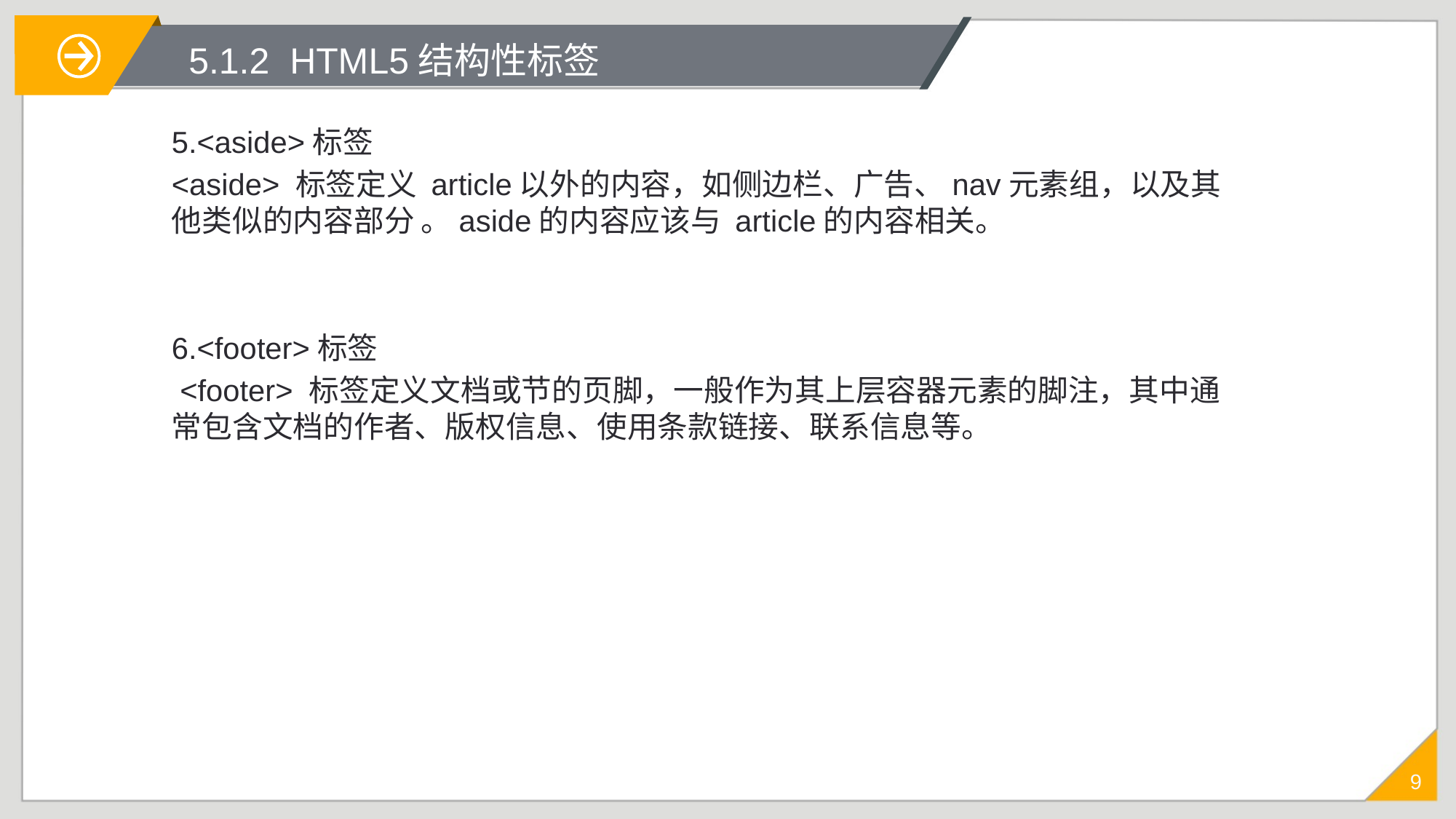

# 5.1.2  HTML5结构性标签
5.<aside>标签
<aside> 标签定义 article以外的内容，如侧边栏、广告、nav元素组，以及其他类似的内容部分 。aside的内容应该与 article的内容相关。

6.<footer>标签
 <footer> 标签定义文档或节的页脚，一般作为其上层容器元素的脚注，其中通常包含文档的作者、版权信息、使用条款链接、联系信息等。